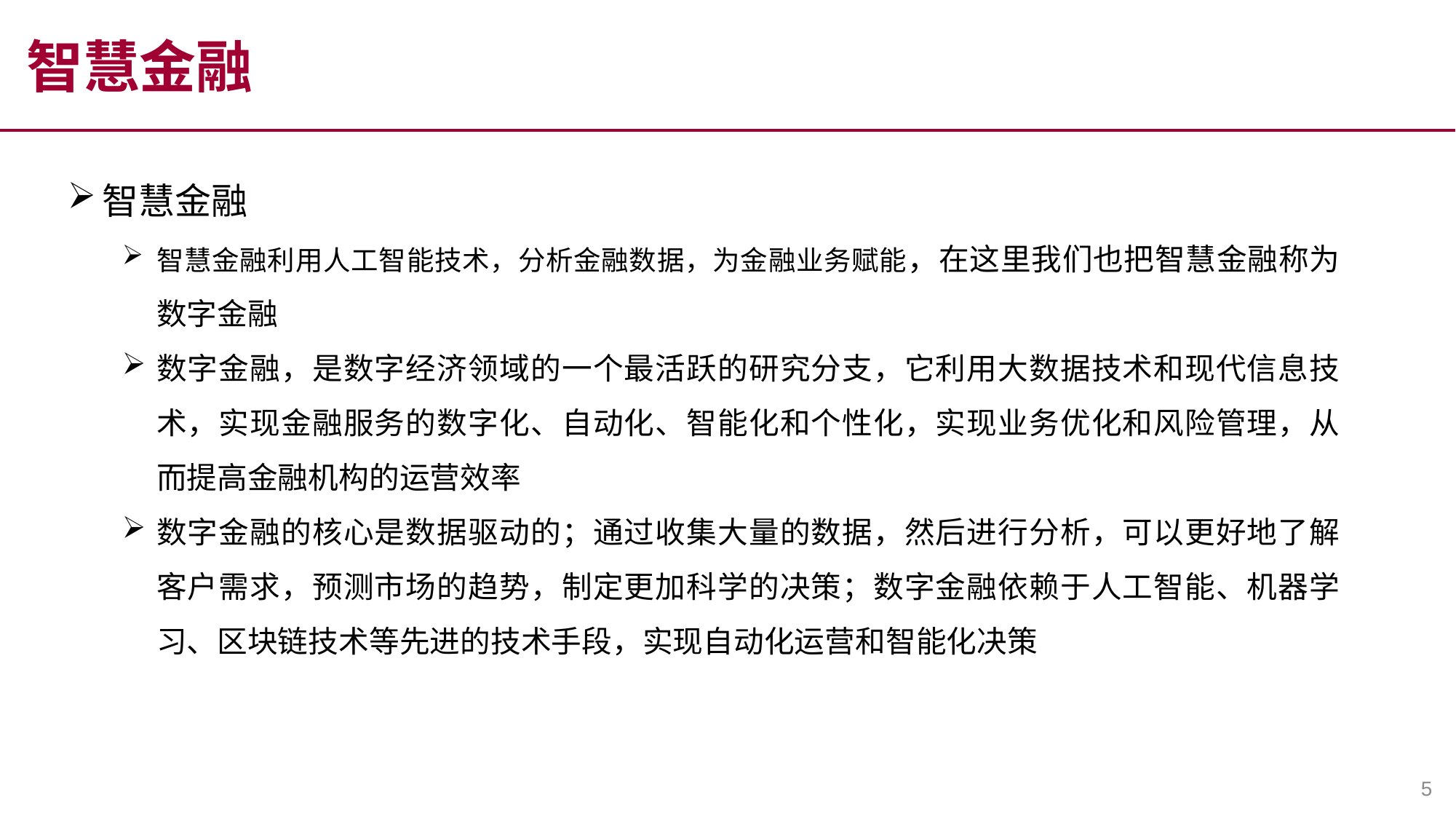

智慧金融
智慧金融
智慧金融利用人工智能技术，分析金融数据，为金融业务赋能，在这里我们也把智慧金融称为数字金融
数字金融，是数字经济领域的一个最活跃的研究分支，它利用大数据技术和现代信息技术，实现金融服务的数字化、自动化、智能化和个性化，实现业务优化和风险管理，从而提高金融机构的运营效率
数字金融的核心是数据驱动的；通过收集大量的数据，然后进行分析，可以更好地了解客户需求，预测市场的趋势，制定更加科学的决策；数字金融依赖于人工智能、机器学习、区块链技术等先进的技术手段，实现自动化运营和智能化决策

5